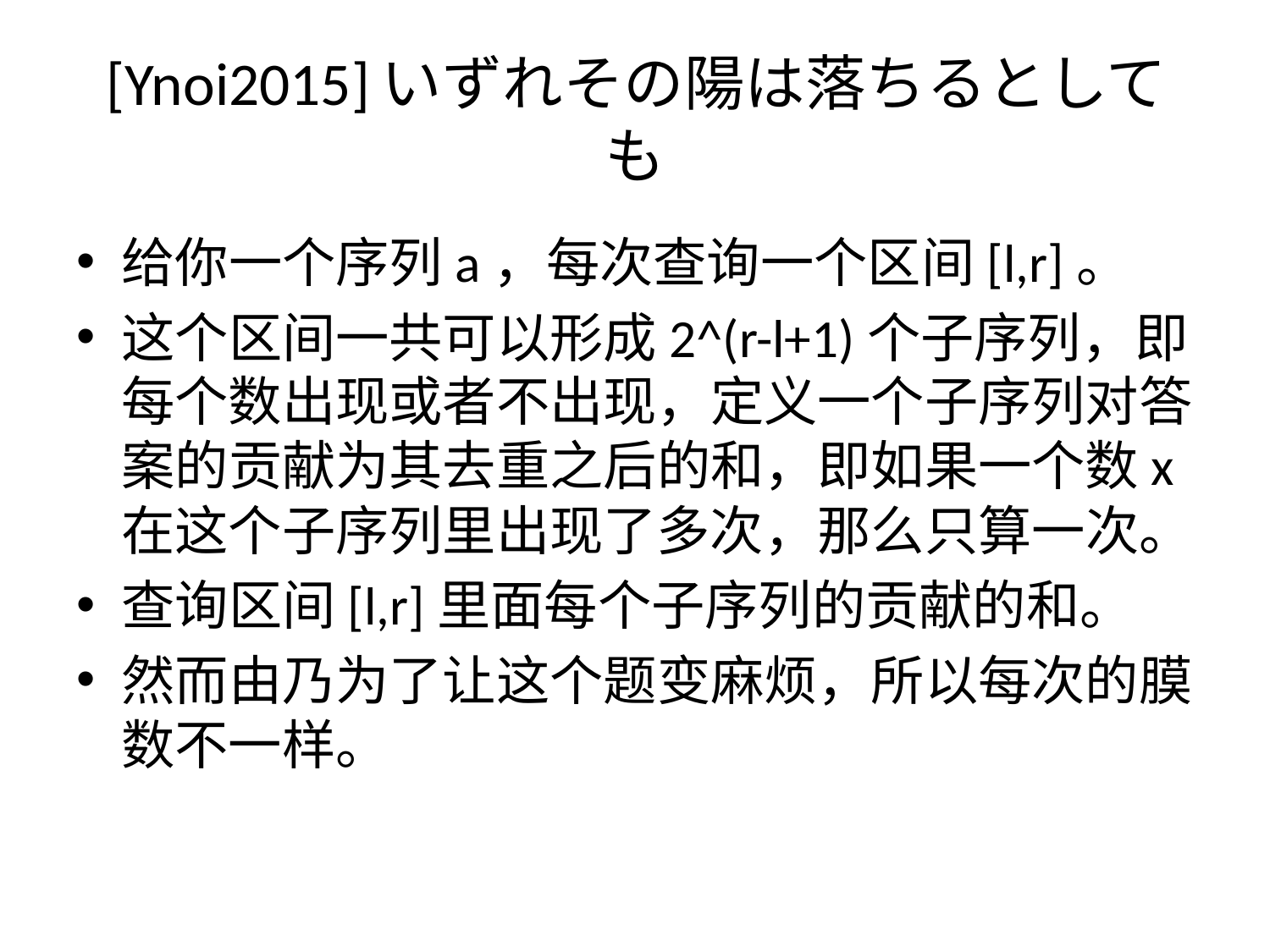

# [Ynoi2015]いずれその陽は落ちるとしても
给你一个序列a，每次查询一个区间[l,r]。
这个区间一共可以形成2^(r-l+1)个子序列，即每个数出现或者不出现，定义一个子序列对答案的贡献为其去重之后的和，即如果一个数x在这个子序列里出现了多次，那么只算一次。
查询区间[l,r]里面每个子序列的贡献的和。
然而由乃为了让这个题变麻烦，所以每次的膜数不一样。